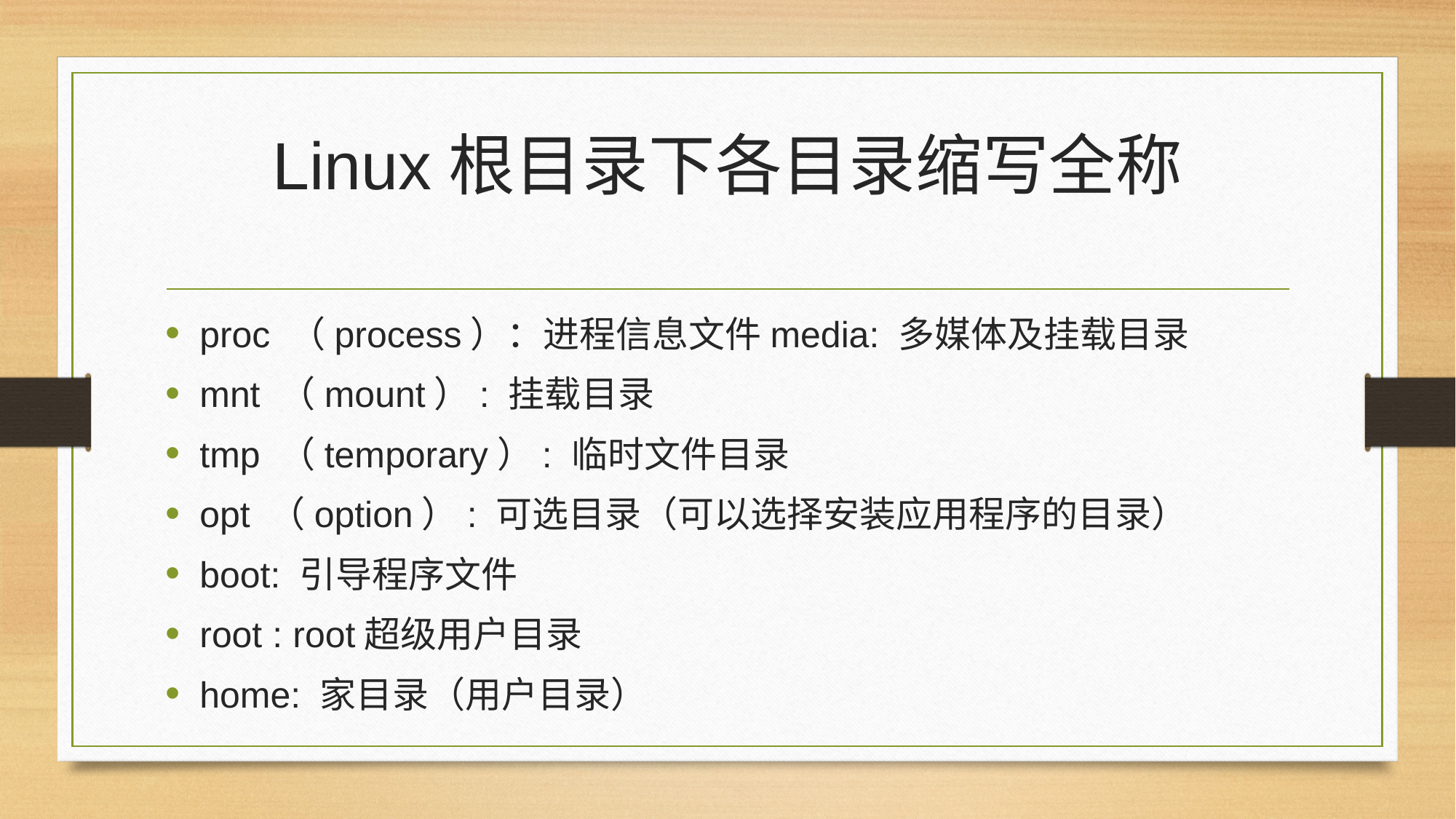

# Linux根目录下各目录缩写全称
proc （process）：进程信息文件media: 多媒体及挂载目录
mnt （mount）: 挂载目录
tmp （temporary）: 临时文件目录
opt （option）: 可选目录（可以选择安装应用程序的目录）
boot: 引导程序文件
root : root超级用户目录
home: 家目录（用户目录）